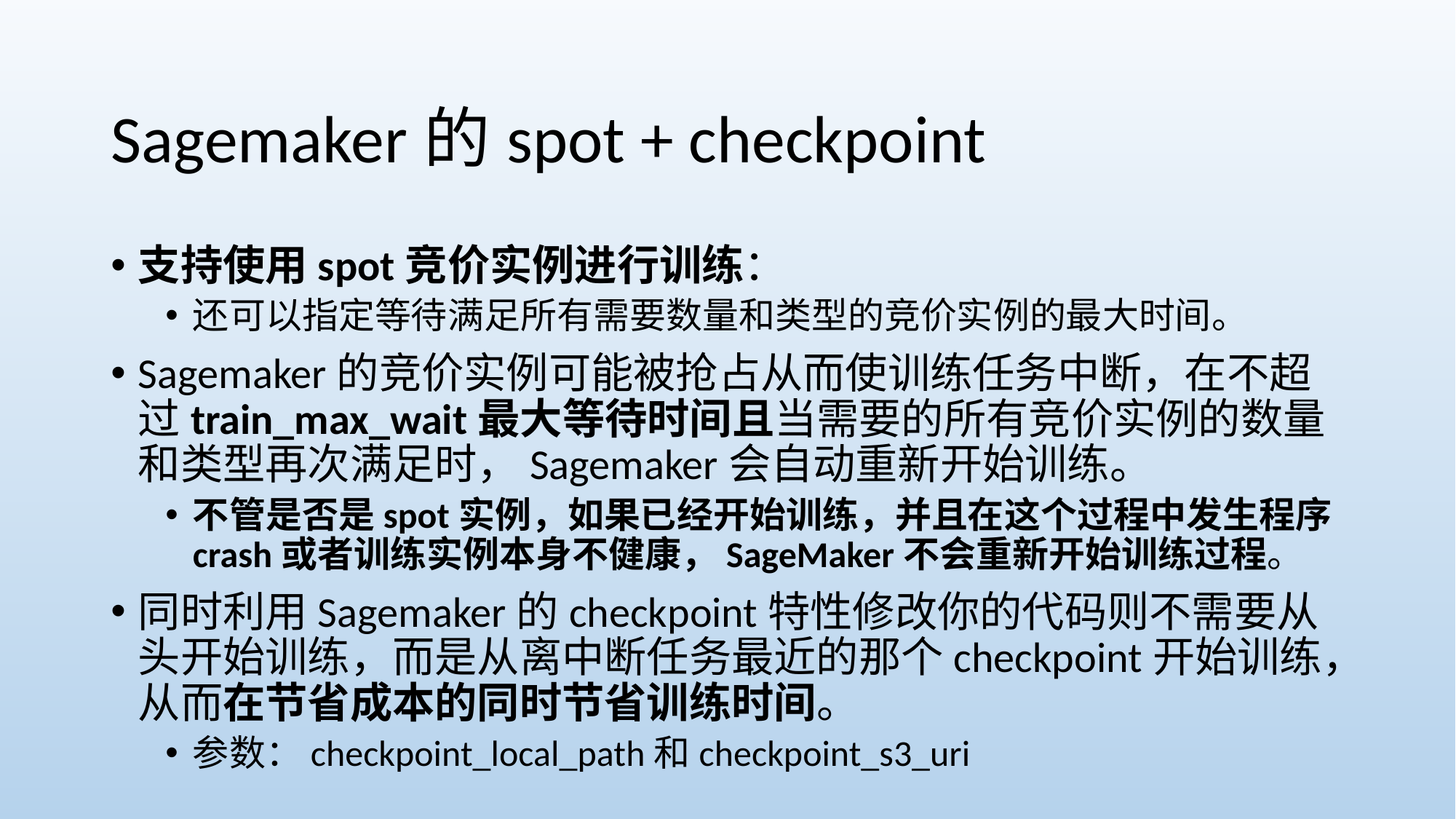

# Sagemaker的spot + checkpoint
支持使用spot竞价实例进行训练：
还可以指定等待满足所有需要数量和类型的竞价实例的最大时间。
Sagemaker的竞价实例可能被抢占从而使训练任务中断，在不超过train_max_wait最大等待时间且当需要的所有竞价实例的数量和类型再次满足时，Sagemaker会自动重新开始训练。
不管是否是spot实例，如果已经开始训练，并且在这个过程中发生程序crash或者训练实例本身不健康，SageMaker不会重新开始训练过程。
同时利用Sagemaker的checkpoint特性修改你的代码则不需要从头开始训练，而是从离中断任务最近的那个checkpoint开始训练，从而在节省成本的同时节省训练时间。
参数：checkpoint_local_path和checkpoint_s3_uri